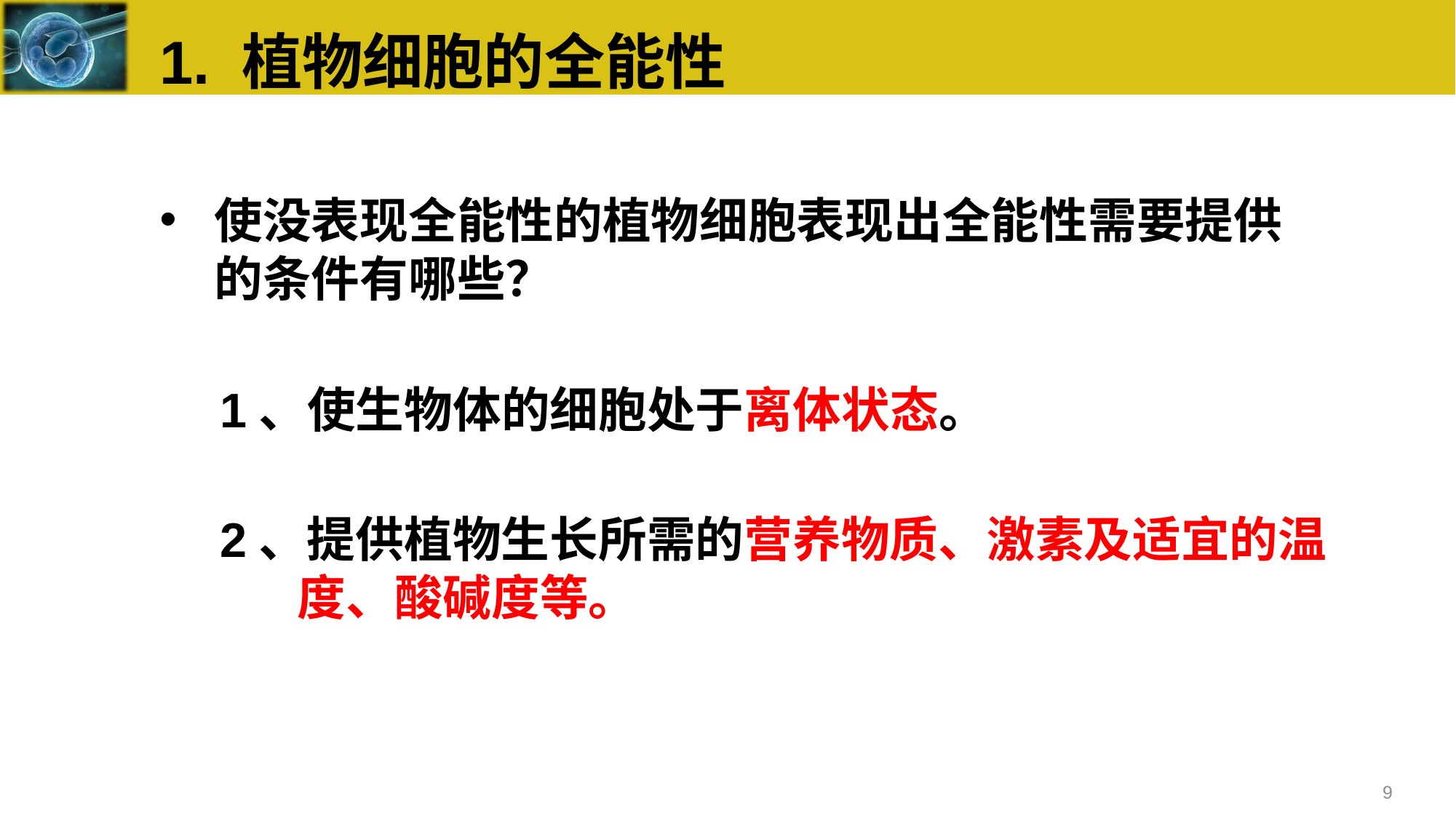

1. 植物细胞的全能性
使没表现全能性的植物细胞表现出全能性需要提供的条件有哪些？
1、使生物体的细胞处于离体状态。
2、提供植物生长所需的营养物质、激素及适宜的温度、酸碱度等。

9